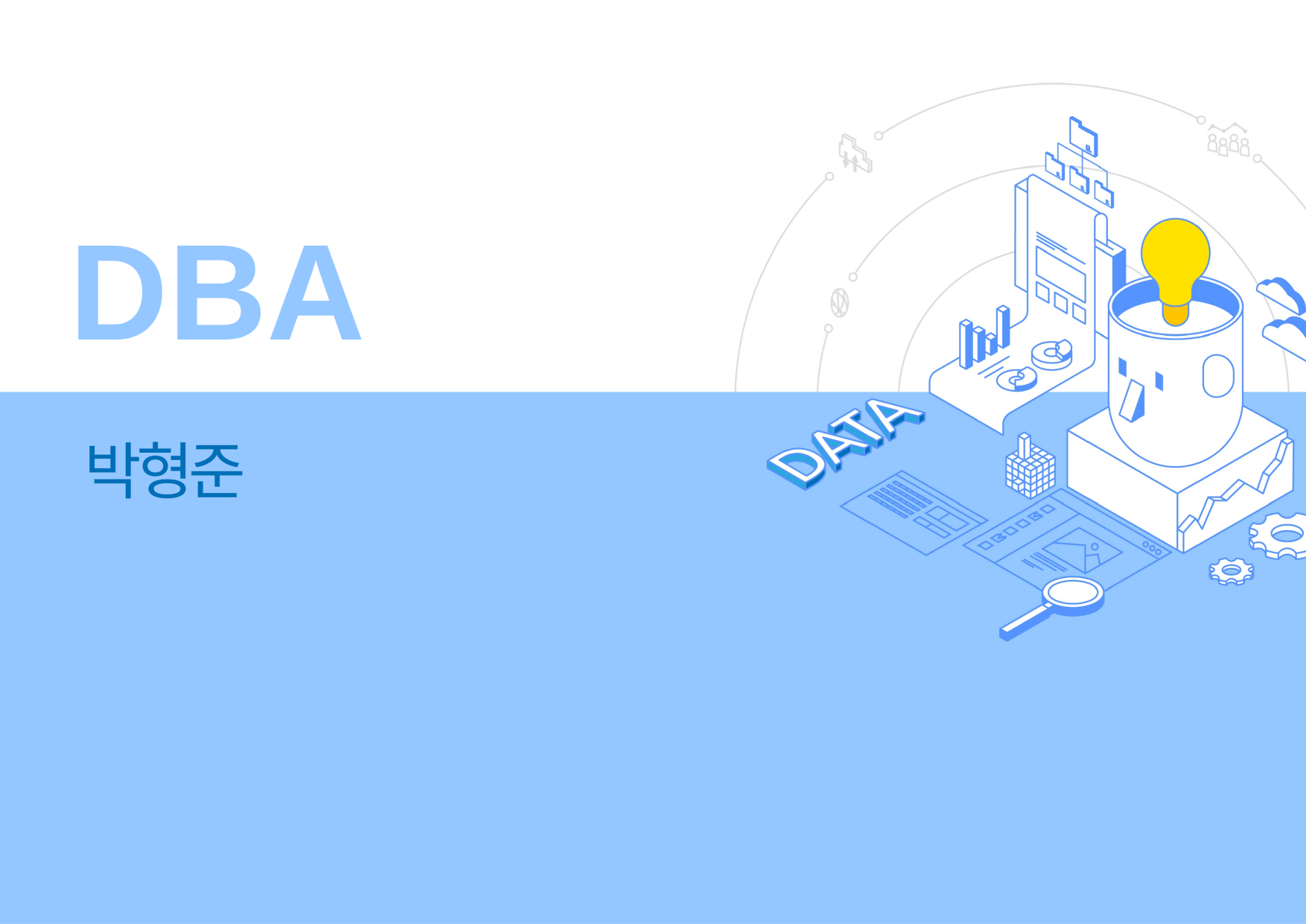

DBA
Ⅰ
박형준
1. DBA란?
2. 크롤링 과정
3. 데이터 시각화